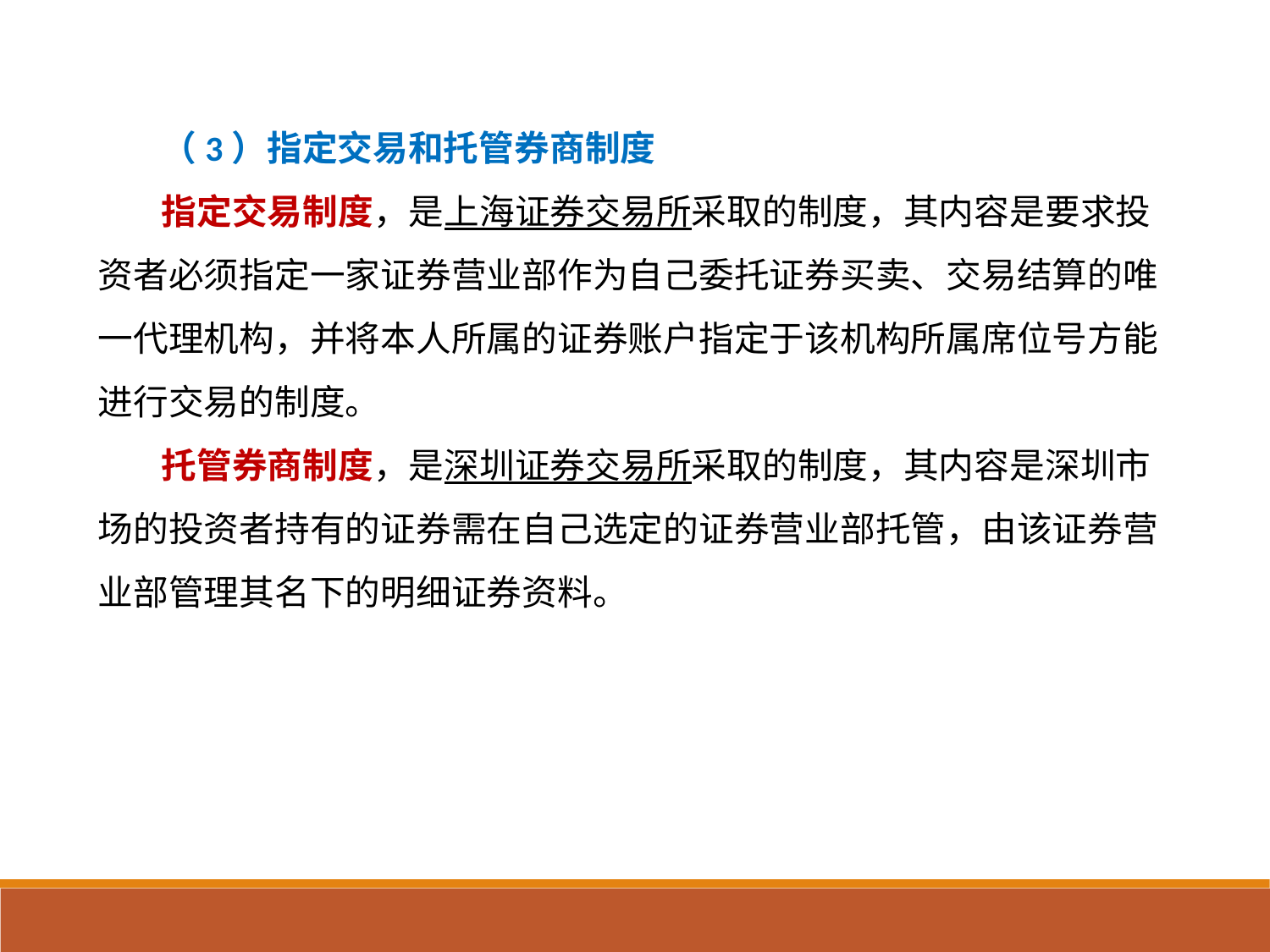

（3）指定交易和托管券商制度
指定交易制度，是上海证券交易所采取的制度，其内容是要求投资者必须指定一家证券营业部作为自己委托证券买卖、交易结算的唯一代理机构，并将本人所属的证券账户指定于该机构所属席位号方能进行交易的制度。
托管券商制度，是深圳证券交易所采取的制度，其内容是深圳市场的投资者持有的证券需在自己选定的证券营业部托管，由该证券营业部管理其名下的明细证券资料。